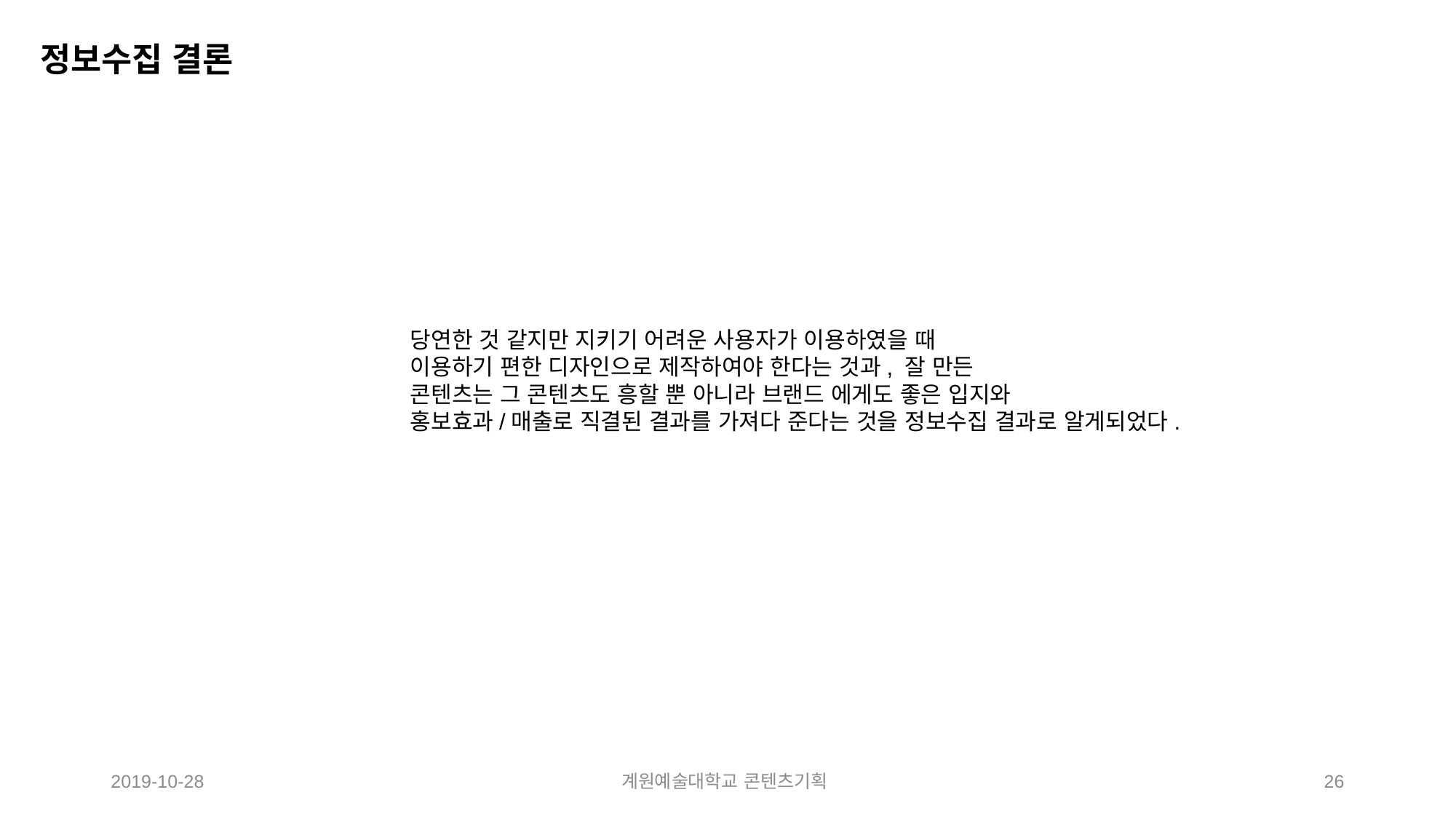

정보수집 결론
당연한 것 같지만 지키기 어려운 사용자가 이용하였을 때
이용하기 편한 디자인으로 제작하여야 한다는 것과, 잘 만든
콘텐츠는 그 콘텐츠도 흥할 뿐 아니라 브랜드 에게도 좋은 입지와
홍보효과/매출로 직결된 결과를 가져다 준다는 것을 정보수집 결과로 알게되었다.
2019-10-28
계원예술대학교 콘텐츠기획
26